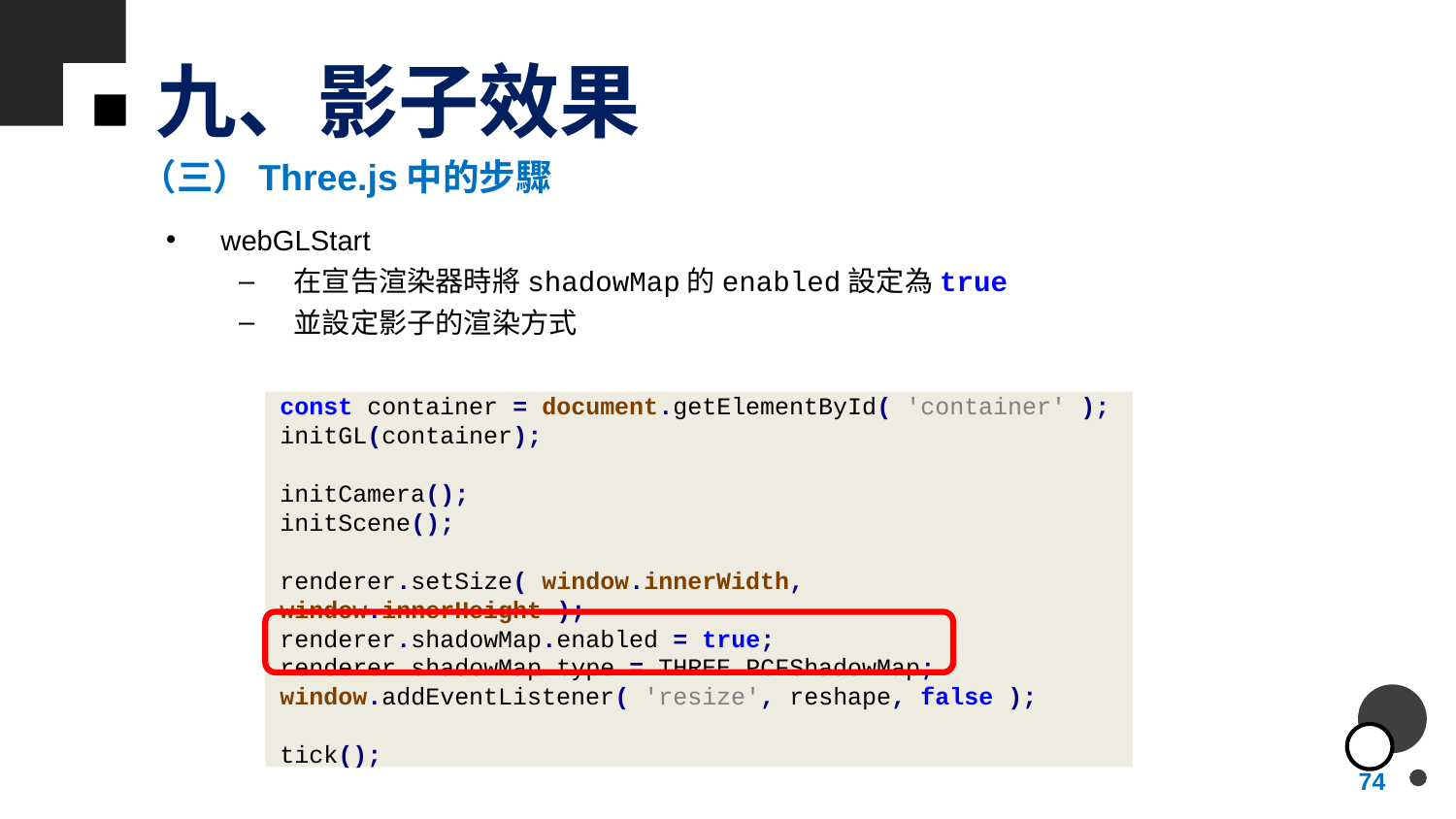

# 九、影子效果
（三）Three.js中的步驟
webGLStart
在宣告渲染器時將shadowMap的enabled設定為true
並設定影子的渲染方式
const container = document.getElementById( 'container' );
initGL(container);

initCamera();
initScene();

renderer.setSize( window.innerWidth, window.innerHeight );
renderer.shadowMap.enabled = true;
renderer.shadowMap.type = THREE.PCFShadowMap;
window.addEventListener( 'resize', reshape, false );

tick();

74